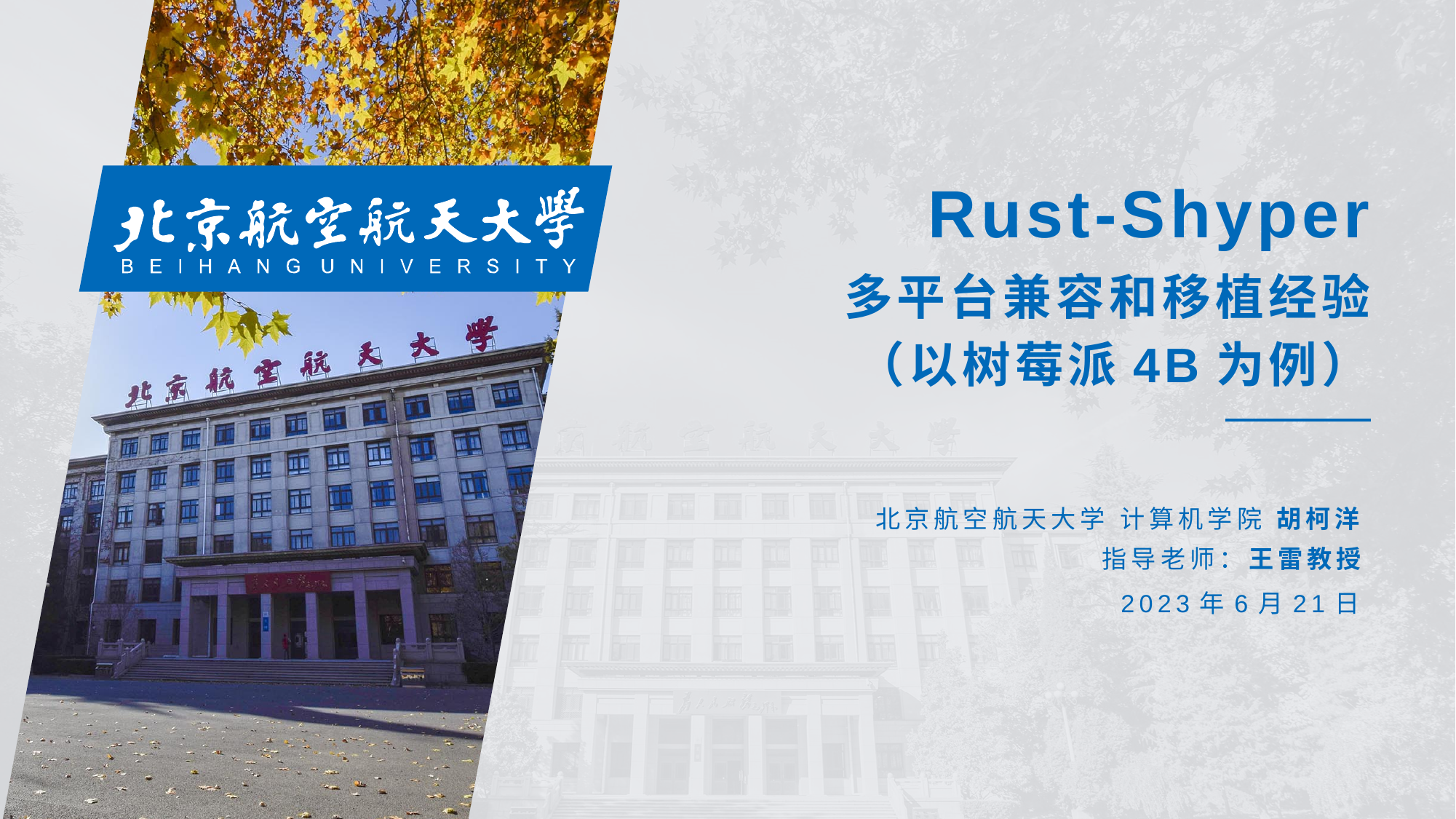

Rust-Shyper
多平台兼容和移植经验
（以树莓派4B为例）
北京航空航天大学 计算机学院 胡柯洋

指导老师：王雷教授

2023年6月21日